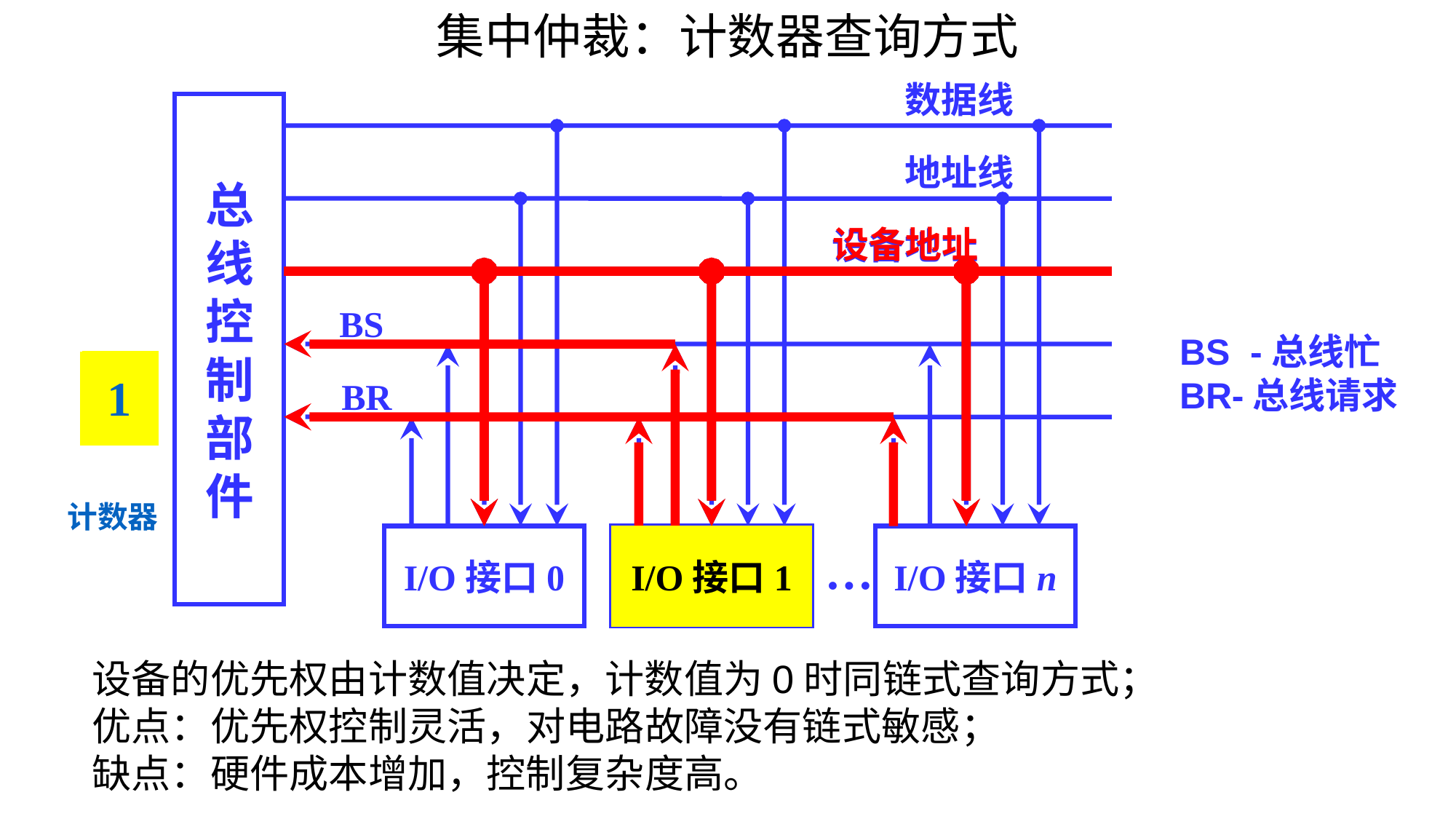

集中仲裁：计数器查询方式
数据线
总
线
控
制
部
件

地址线

设备地址

BS  -总线忙
BR-总线请求
BS

BR

I/O接口0
I/O接口1
I/O接口n
…
设备地址

 1

 计数器

 0

I/O接口1
设备的优先权由计数值决定，计数值为0时同链式查询方式；
优点：优先权控制灵活，对电路故障没有链式敏感；
缺点：硬件成本增加，控制复杂度高。